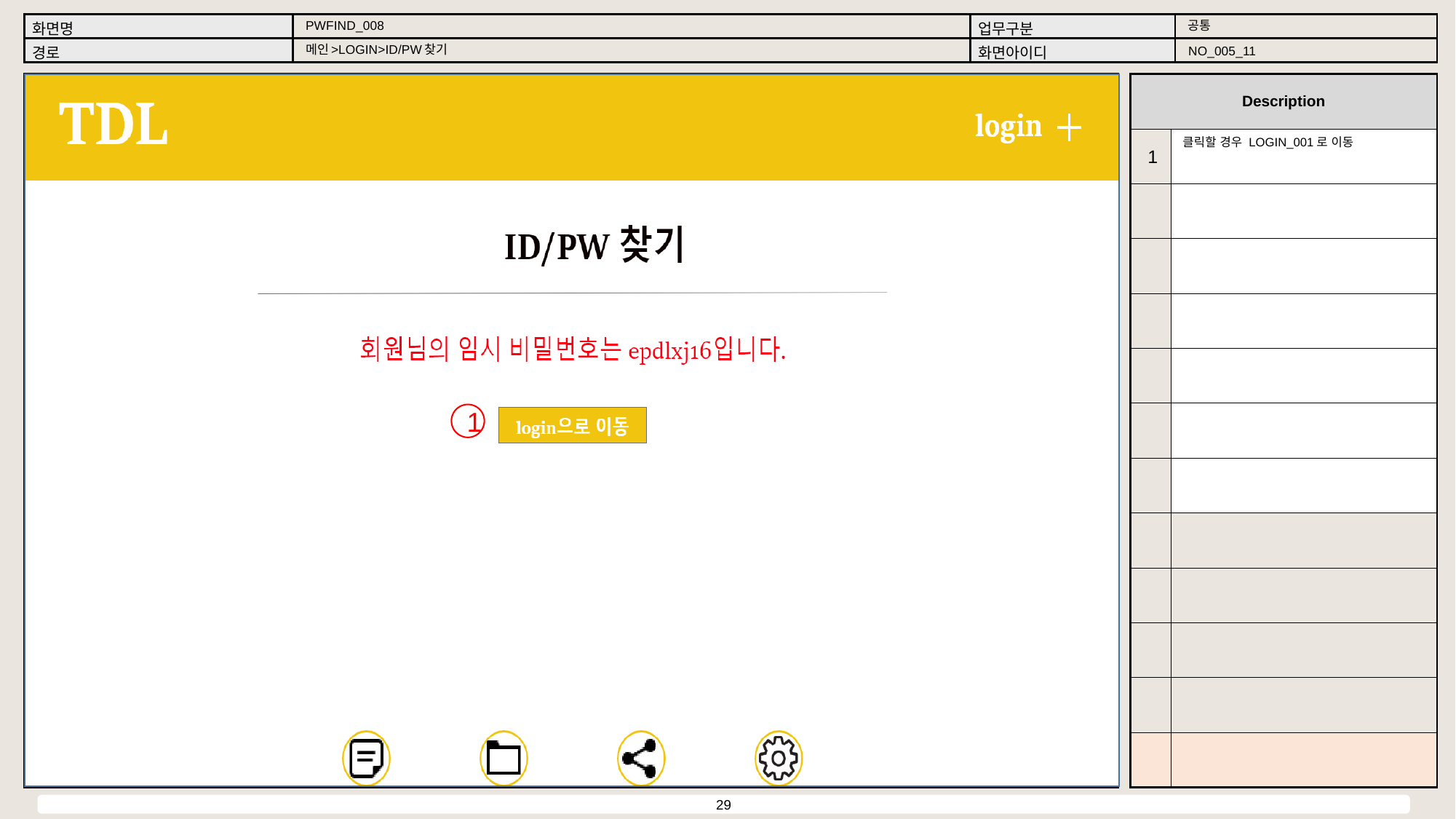

공통
PWFIND_008
메인>LOGIN>ID/PW찾기
NO_005_11

클릭할 경우 LOGIN_001로 이동
1
1